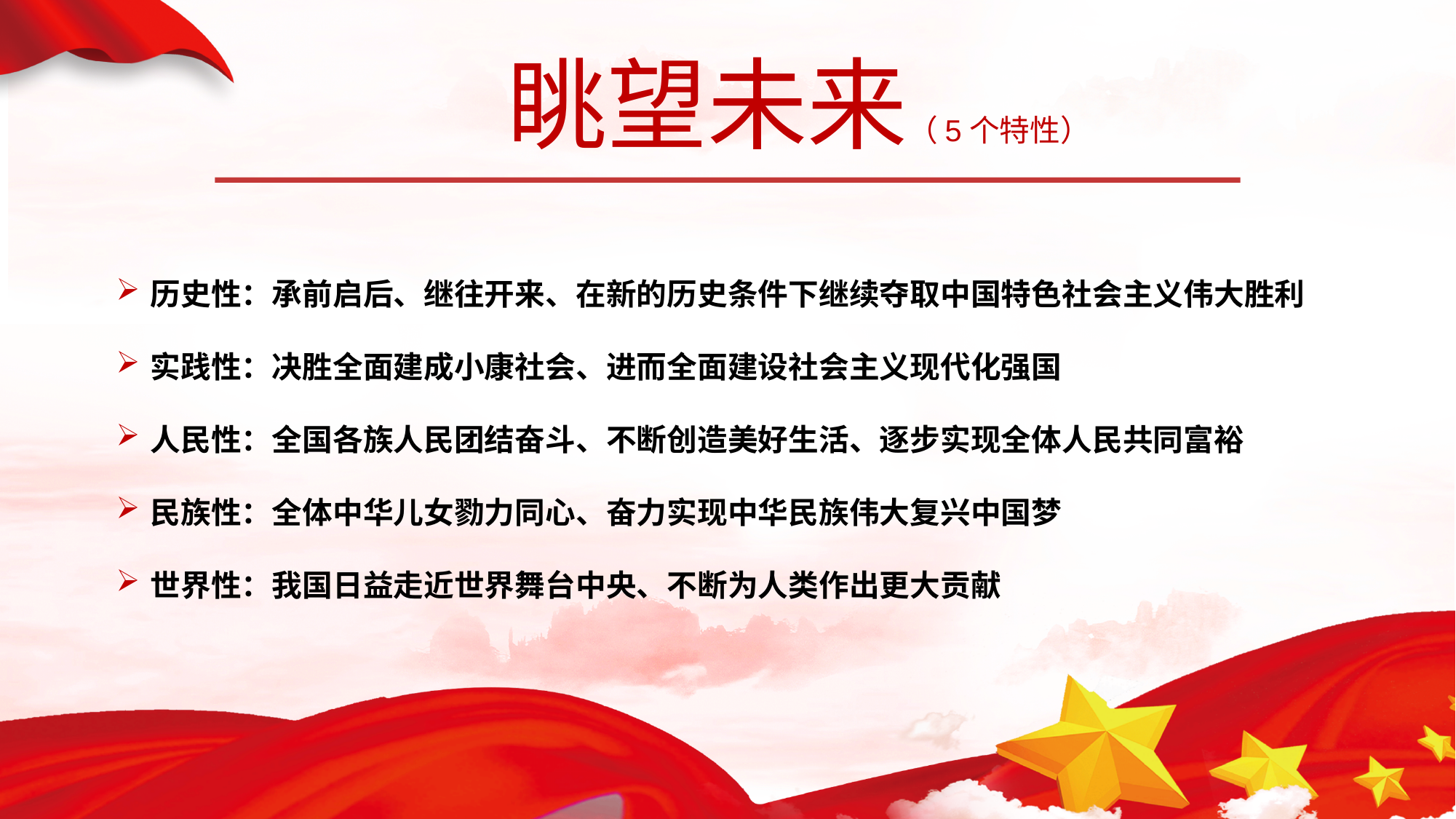

眺望未来（5个特性）

历史性：承前启后、继往开来、在新的历史条件下继续夺取中国特色社会主义伟大胜利
实践性：决胜全面建成小康社会、进而全面建设社会主义现代化强国
人民性：全国各族人民团结奋斗、不断创造美好生活、逐步实现全体人民共同富裕
民族性：全体中华儿女勠力同心、奋力实现中华民族伟大复兴中国梦
世界性：我国日益走近世界舞台中央、不断为人类作出更大贡献